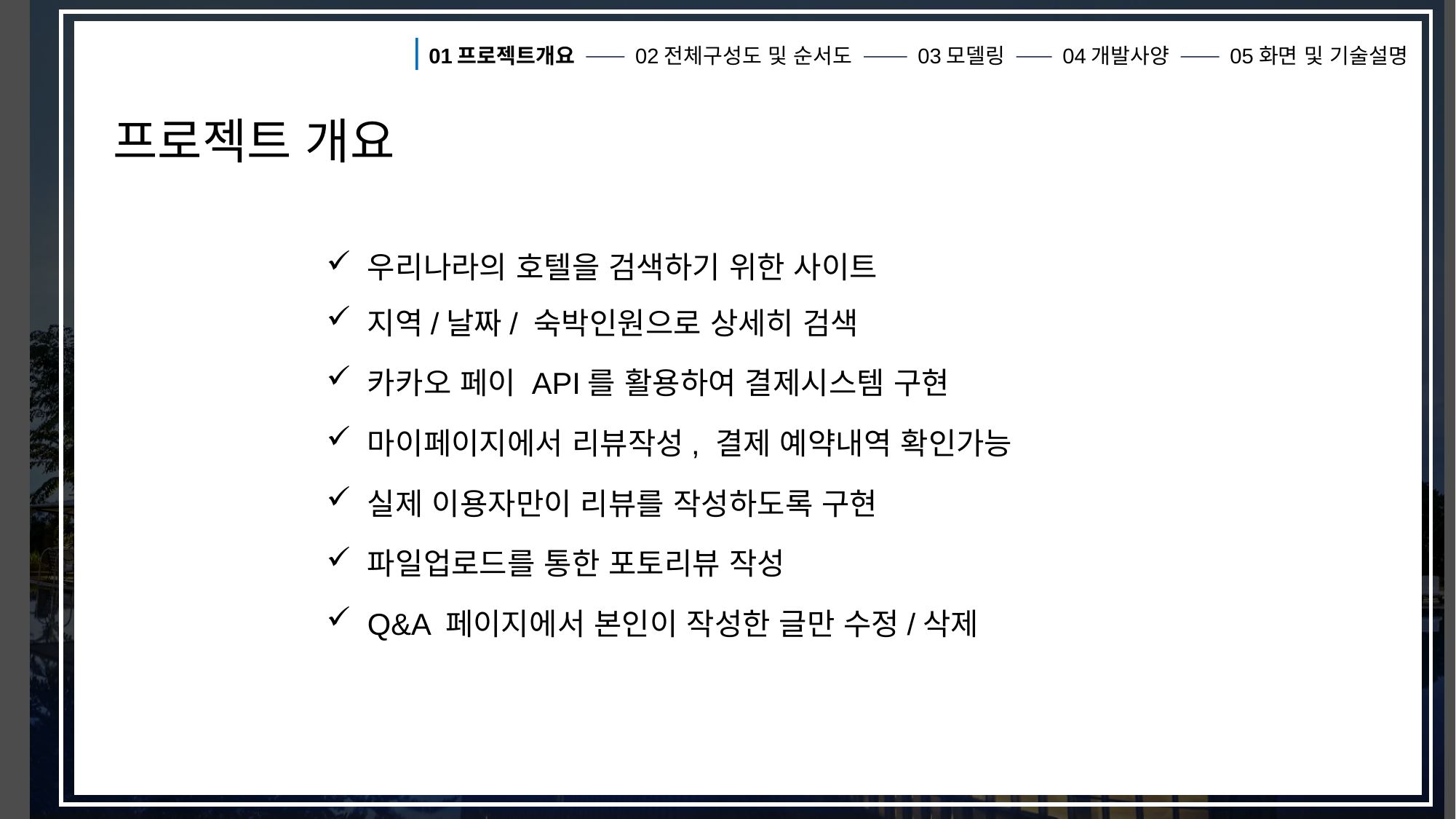

01프로젝트개요
02전체구성도 및 순서도
03모델링
04개발사양
05화면 및 기술설명

프로젝트 개요
우리나라의 호텔을 검색하기 위한 사이트
지역/날짜/ 숙박인원으로 상세히 검색
카카오 페이 API를 활용하여 결제시스템 구현
마이페이지에서 리뷰작성, 결제 예약내역 확인가능
실제 이용자만이 리뷰를 작성하도록 구현
파일업로드를 통한 포토리뷰 작성
Q&A 페이지에서 본인이 작성한 글만 수정/삭제